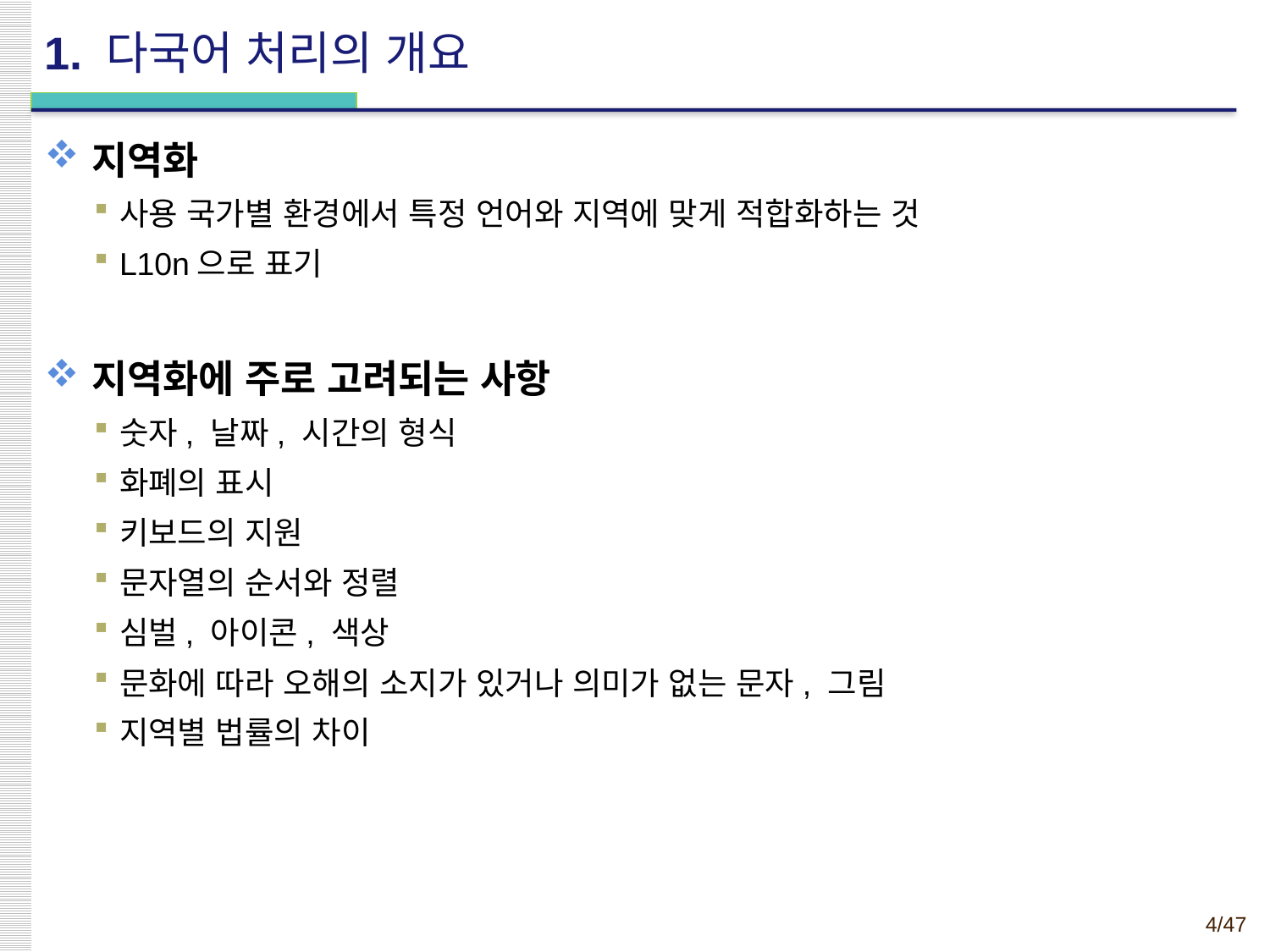

# 1. 다국어 처리의 개요
지역화
사용 국가별 환경에서 특정 언어와 지역에 맞게 적합화하는 것
L10n으로 표기

지역화에 주로 고려되는 사항
숫자, 날짜, 시간의 형식
화폐의 표시
키보드의 지원
문자열의 순서와 정렬
심벌, 아이콘, 색상
문화에 따라 오해의 소지가 있거나 의미가 없는 문자, 그림
지역별 법률의 차이